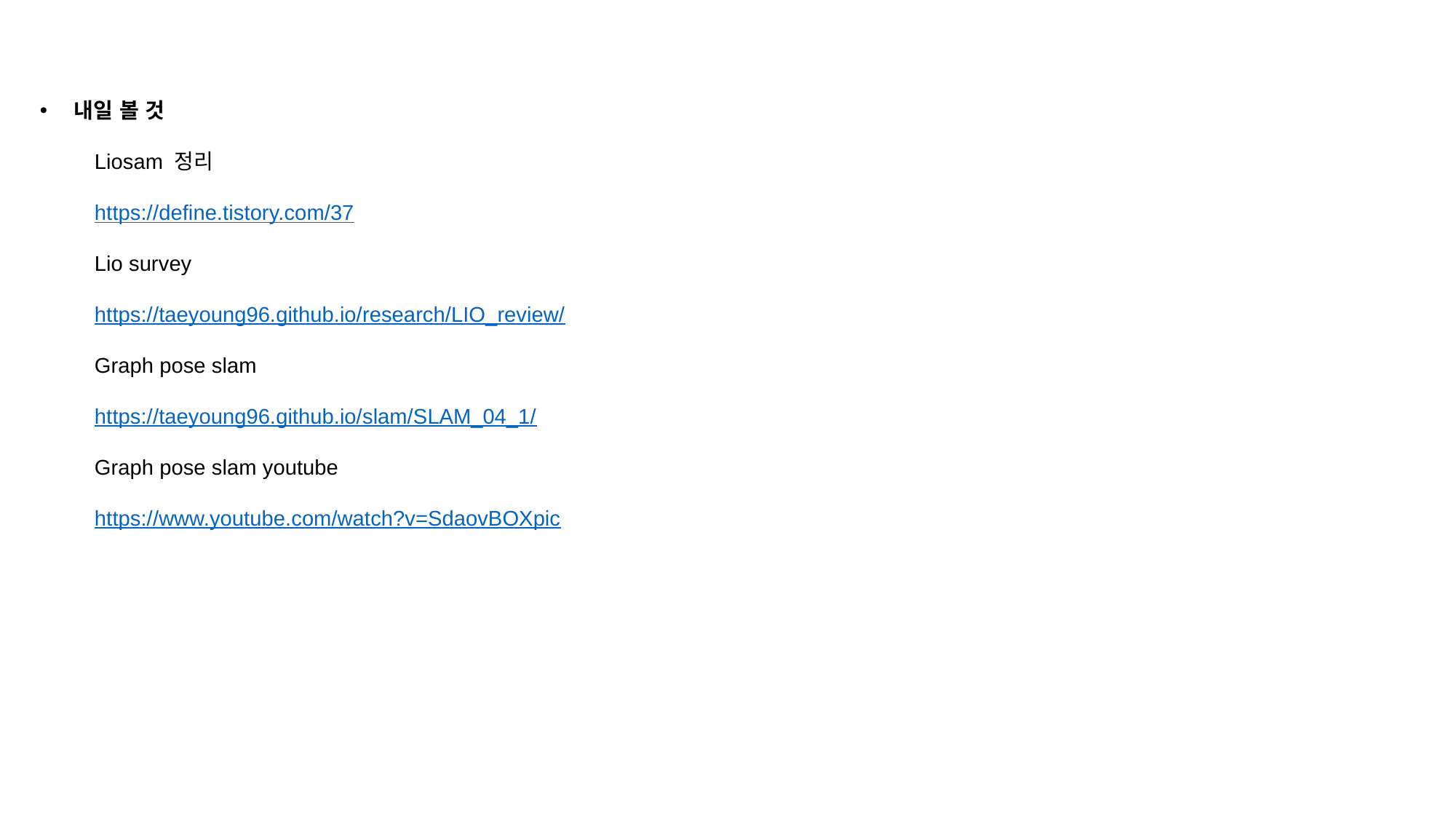

내일 볼 것
Liosam 정리
https://define.tistory.com/37
Lio survey
https://taeyoung96.github.io/research/LIO_review/
Graph pose slam
https://taeyoung96.github.io/slam/SLAM_04_1/
Graph pose slam youtube
https://www.youtube.com/watch?v=SdaovBOXpic